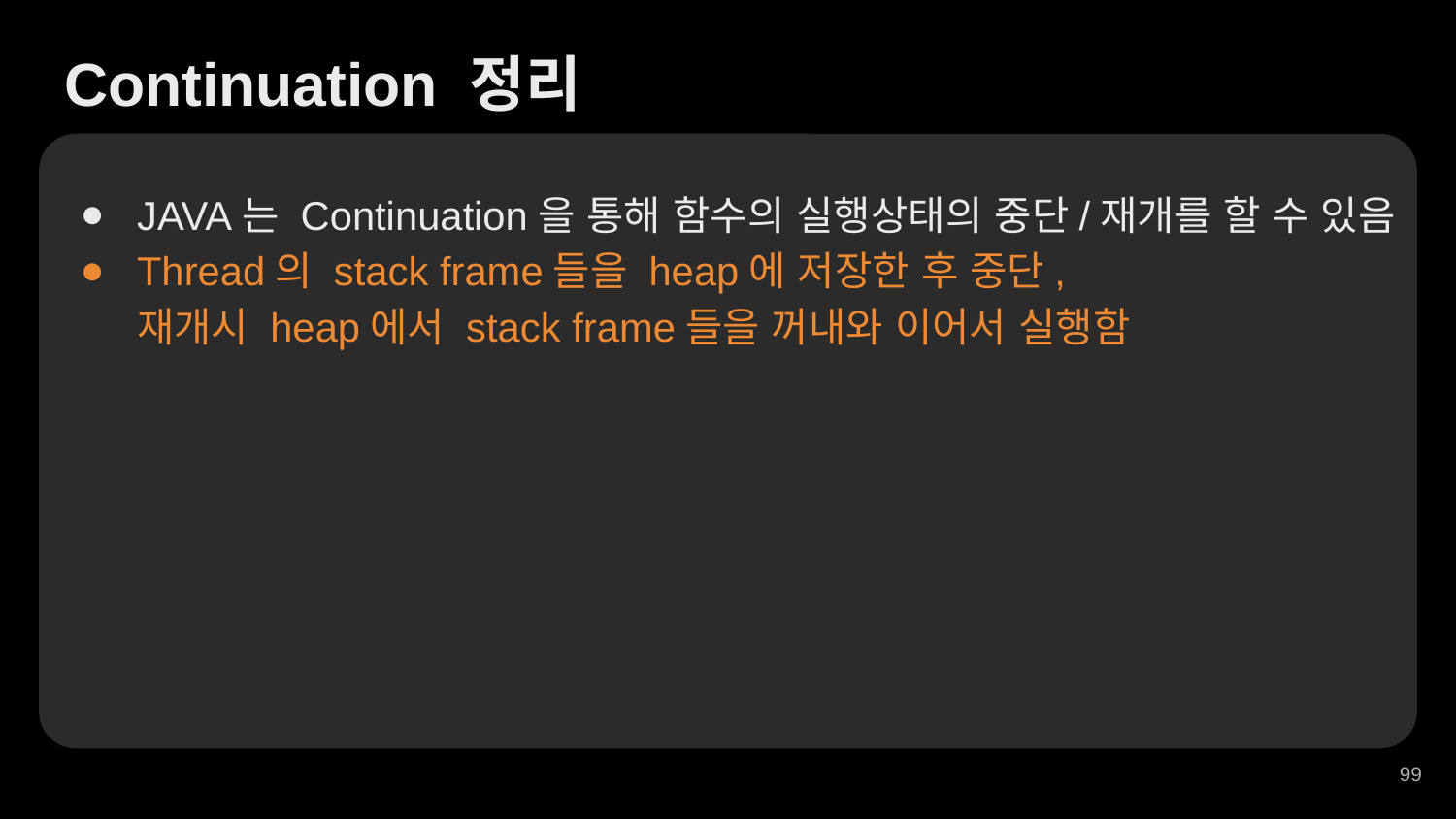

Continuation 정리

JAVA는 Continuation을 통해 함수의 실행상태의 중단/재개를 할 수 있음
Thread의 stack frame들을 heap에 저장한 후 중단,
재개시 heap에서 stack frame들을 꺼내와 이어서 실행함

99